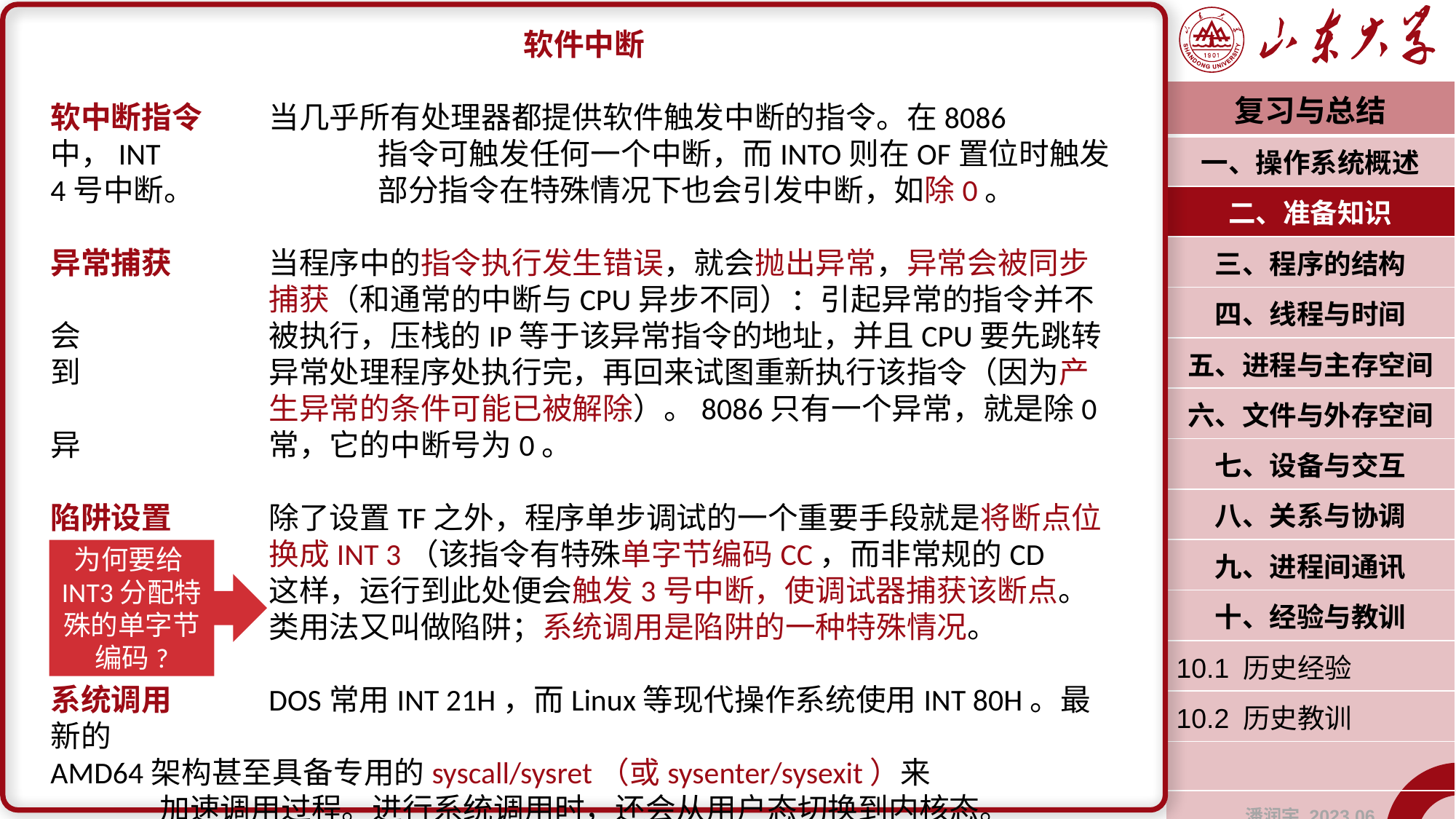

软件中断

软中断指令	当几乎所有处理器都提供软件触发中断的指令。在8086中，INT		指令可触发任何一个中断，而INTO则在OF置位时触发4号中断。		部分指令在特殊情况下也会引发中断，如除0。

异常捕获	当程序中的指令执行发生错误，就会抛出异常，异常会被同步		捕获（和通常的中断与CPU异步不同）：引起异常的指令并不会		被执行，压栈的IP等于该异常指令的地址，并且CPU要先跳转到		异常处理程序处执行完，再回来试图重新执行该指令（因为产		生异常的条件可能已被解除）。8086只有一个异常，就是除0异		常，它的中断号为0。

陷阱设置	除了设置TF之外，程序单步调试的一个重要手段就是将断点位置		换成INT 3（该指令有特殊单字节编码CC，而非常规的CD 03）。		这样，运行到此处便会触发3号中断，使调试器捕获该断点。此		类用法又叫做陷阱；系统调用是陷阱的一种特殊情况。

系统调用	DOS常用INT 21H，而Linux等现代操作系统使用INT 80H。最新的		AMD64架构甚至具备专用的syscall/sysret（或sysenter/sysexit）来		加速调用过程。进行系统调用时，还会从用户态切换到内核态。

| 复习与总结 |
| --- |
| 一、操作系统概述 |
| 二、准备知识 |
| 三、程序的结构 |
| 四、线程与时间 |
| 五、进程与主存空间 |
| 六、文件与外存空间 |
| 七、设备与交互 |
| 八、关系与协调 |
| 九、进程间通讯 |
| 十、经验与教训 |
| 10.1 历史经验 |
| 10.2 历史教训 |
|  |
| 潘润宇 2023.06 |
为何要给INT3分配特殊的单字节编码?